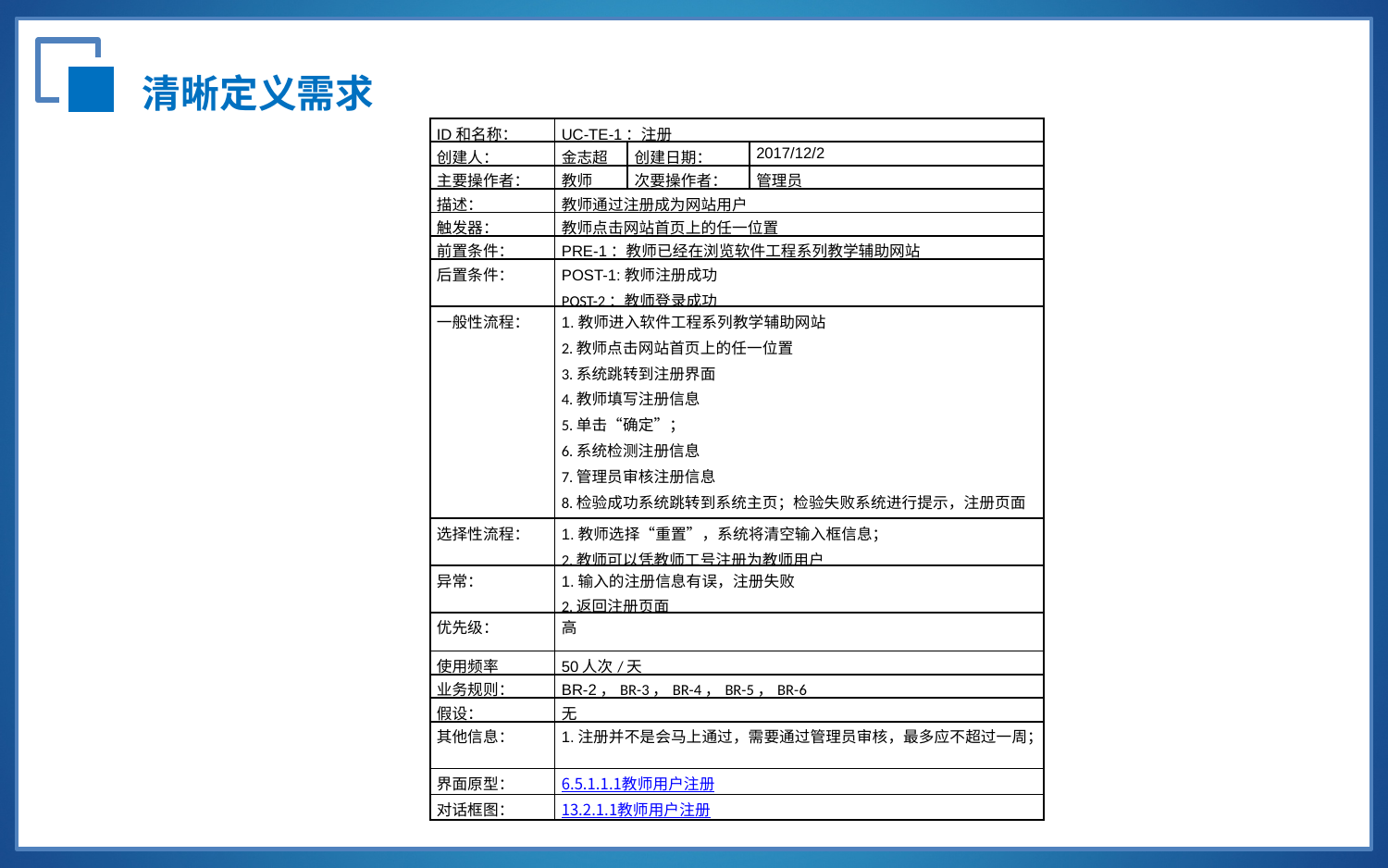

清晰定义需求
| ID和名称： | UC-TE-1：注册 |  |  |
| --- | --- | --- | --- |
| 创建人： | 金志超 | 创建日期： | 2017/12/2 |
| 主要操作者： | 教师 | 次要操作者： | 管理员 |
| 描述： | 教师通过注册成为网站用户 |  |  |
| 触发器： | 教师点击网站首页上的任一位置 |  |  |
| 前置条件： | PRE-1：教师已经在浏览软件工程系列教学辅助网站 |  |  |
| 后置条件： | POST-1:教师注册成功 POST-2：教师登录成功 |  |  |
| 一般性流程： | 1.教师进入软件工程系列教学辅助网站 2.教师点击网站首页上的任一位置 3.系统跳转到注册界面 4.教师填写注册信息 5.单击“确定”； 6.系统检测注册信息 7.管理员审核注册信息 8.检验成功系统跳转到系统主页；检验失败系统进行提示，注册页面清空。 |  |  |
| 选择性流程： | 1.教师选择“重置”，系统将清空输入框信息； 2.教师可以凭教师工号注册为教师用户 |  |  |
| 异常： | 1.输入的注册信息有误，注册失败 2.返回注册页面 |  |  |
| 优先级： | 高 |  |  |
| 使用频率 | 50人次/天 |  |  |
| 业务规则： | BR-2，BR-3，BR-4，BR-5，BR-6 |  |  |
| 假设： | 无 |  |  |
| 其他信息： | 1.注册并不是会马上通过，需要通过管理员审核，最多应不超过一周； |  |  |
| 界面原型： | 6.5.1.1.1教师用户注册 |  |  |
| 对话框图： | 13.2.1.1教师用户注册 |  |  |